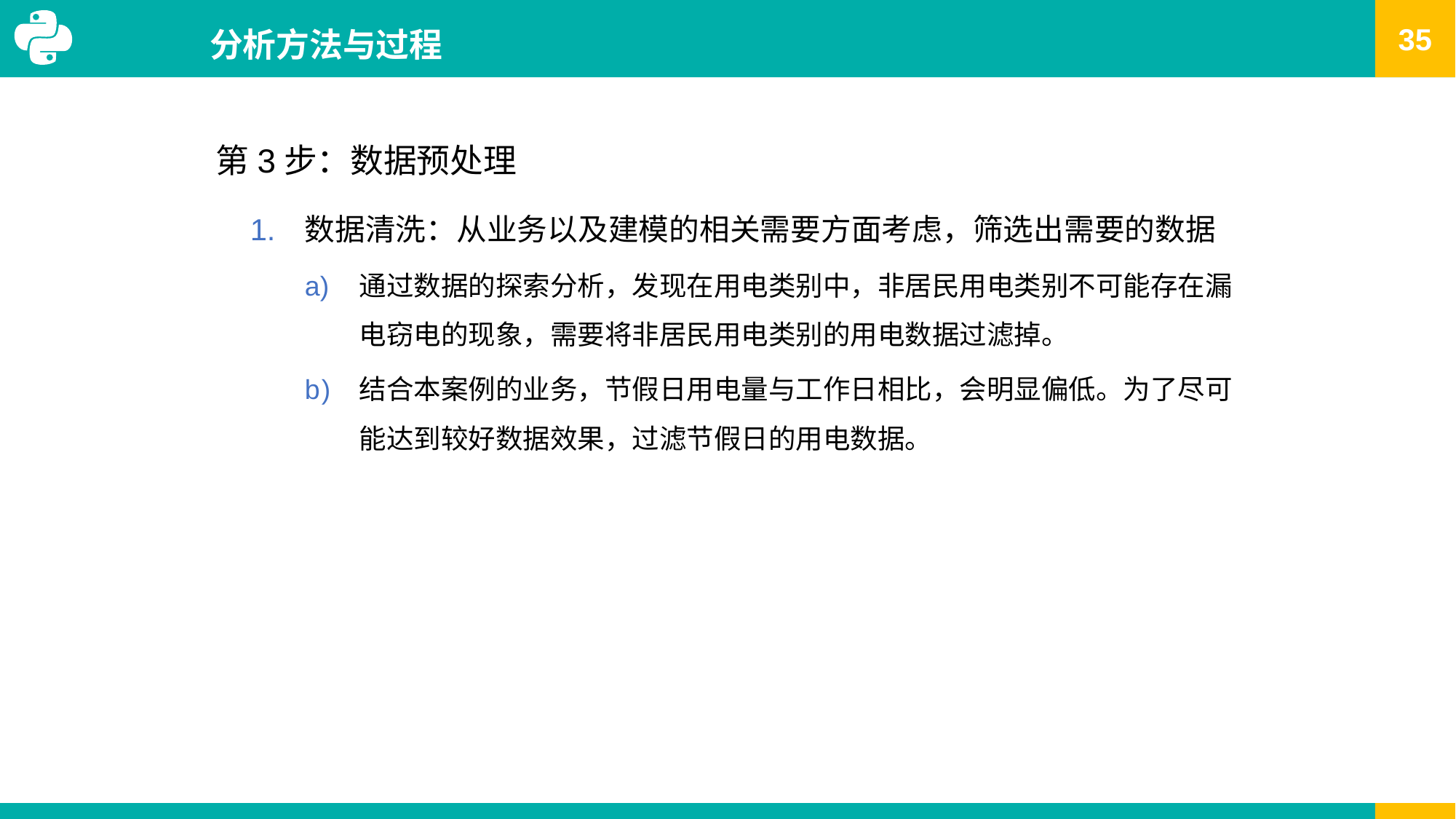

# 分析方法与过程

第3步：数据预处理
数据清洗：从业务以及建模的相关需要方面考虑，筛选出需要的数据
通过数据的探索分析，发现在用电类别中，非居民用电类别不可能存在漏电窃电的现象，需要将非居民用电类别的用电数据过滤掉。
结合本案例的业务，节假日用电量与工作日相比，会明显偏低。为了尽可能达到较好数据效果，过滤节假日的用电数据。